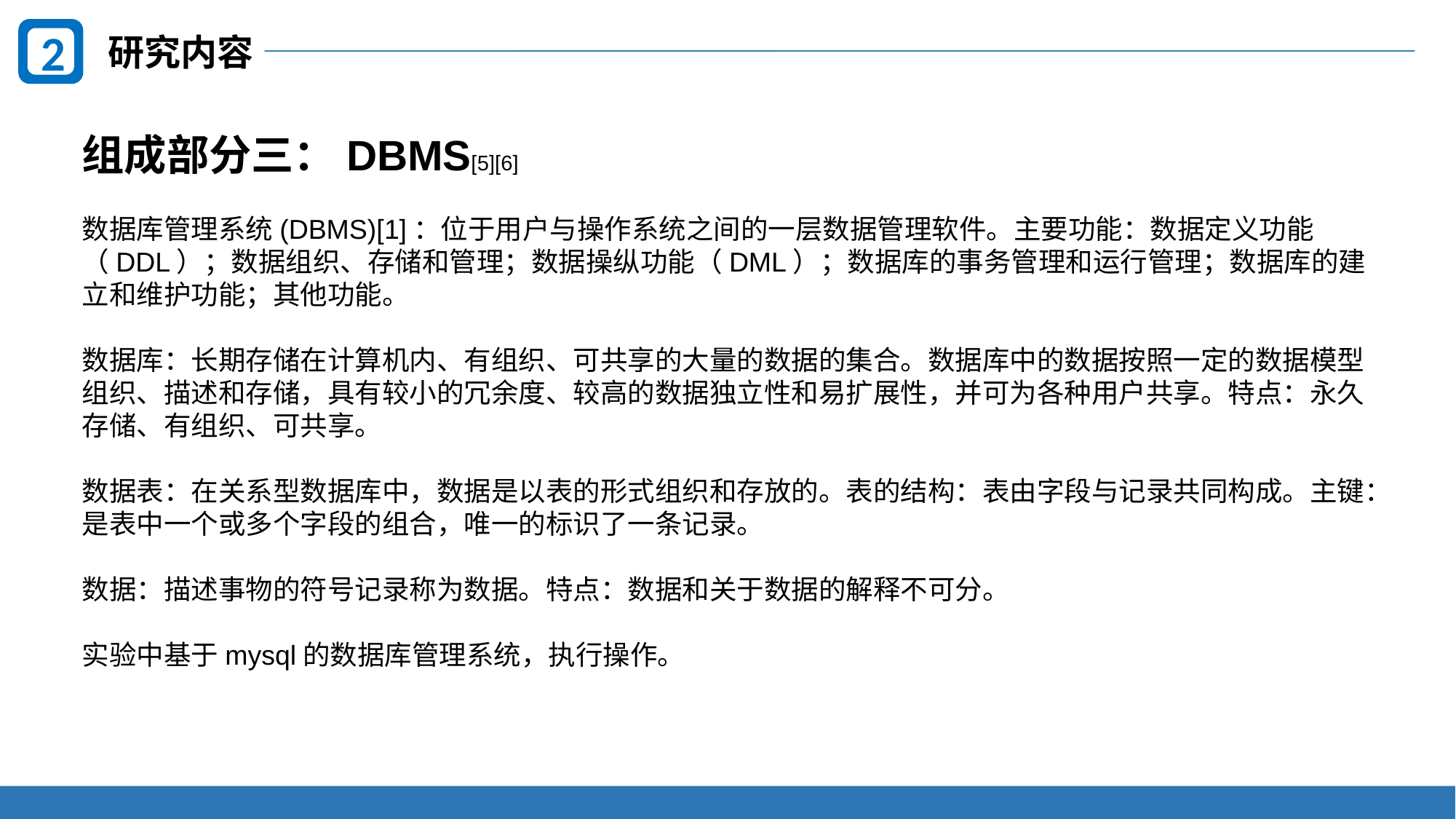

2
研究内容
组成部分三：DBMS[5][6]

数据库管理系统(DBMS)[1]：位于用户与操作系统之间的一层数据管理软件。主要功能：数据定义功能（DDL）；数据组织、存储和管理；数据操纵功能（DML）；数据库的事务管理和运行管理；数据库的建立和维护功能；其他功能。

数据库：长期存储在计算机内、有组织、可共享的大量的数据的集合。数据库中的数据按照一定的数据模型组织、描述和存储，具有较小的冗余度、较高的数据独立性和易扩展性，并可为各种用户共享。特点：永久存储、有组织、可共享。

数据表：在关系型数据库中，数据是以表的形式组织和存放的。表的结构：表由字段与记录共同构成。主键：是表中一个或多个字段的组合，唯一的标识了一条记录。

数据：描述事物的符号记录称为数据。特点：数据和关于数据的解释不可分。

实验中基于mysql的数据库管理系统，执行操作。